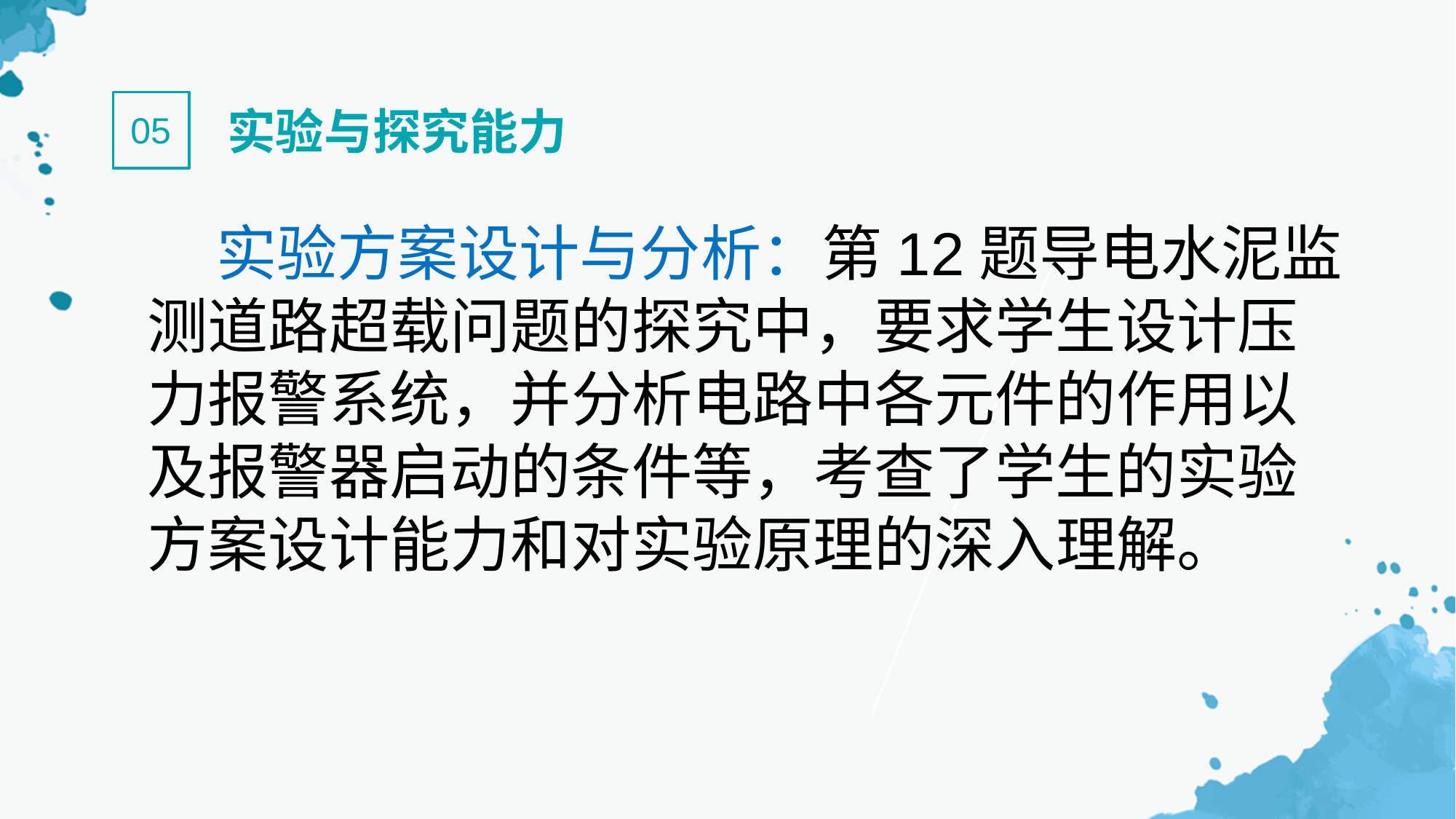

实验与探究能力
05

    实验方案设计与分析：第12题导电水泥监测道路超载问题的探究中，要求学生设计压力报警系统，并分析电路中各元件的作用以及报警器启动的条件等，考查了学生的实验方案设计能力和对实验原理的深入理解。